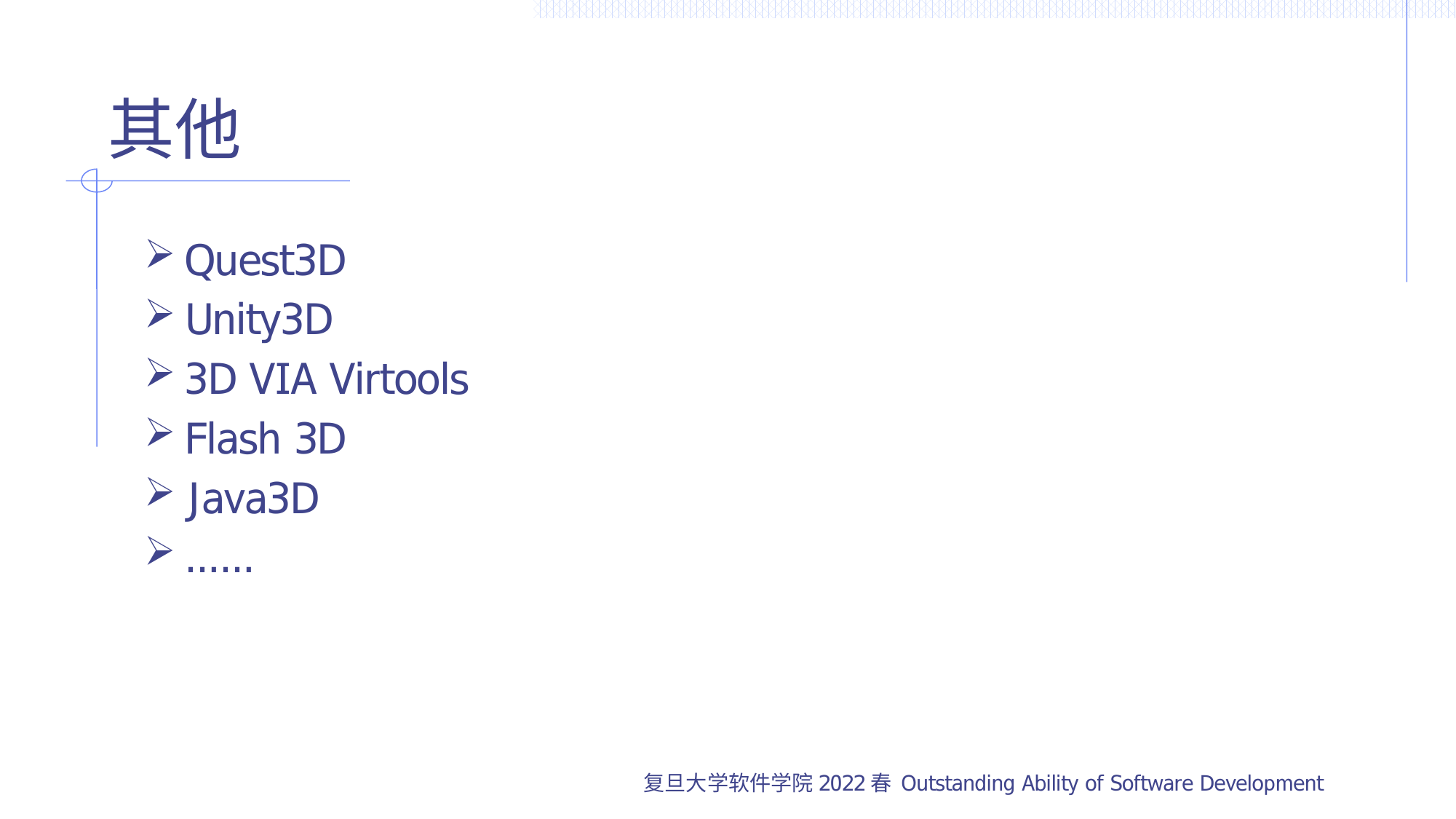

# 其他
Quest3D
Unity3D
3D VIA Virtools
Flash 3D
Java3D
……